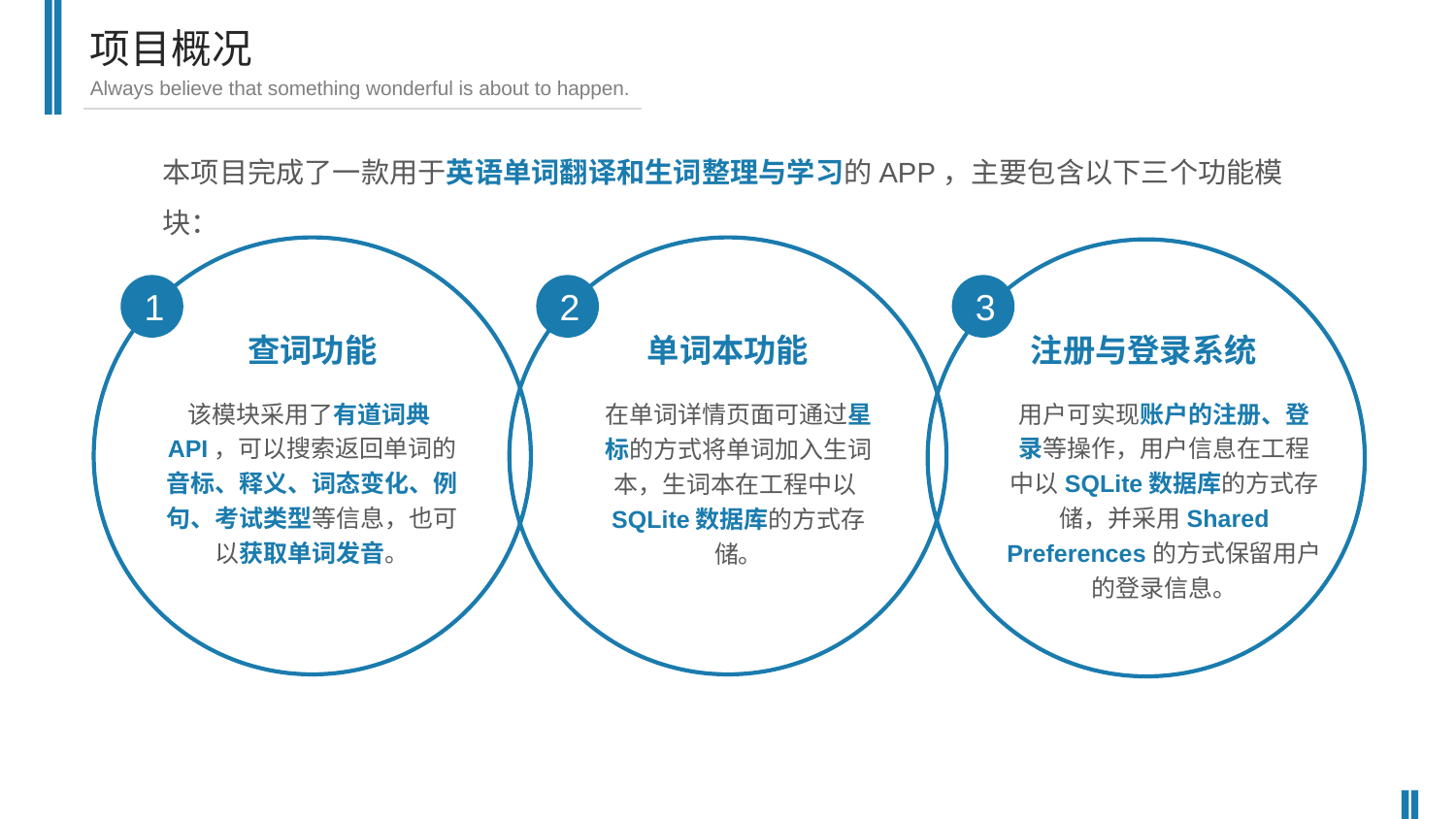

项目概况
Always believe that something wonderful is about to happen.
本项目完成了一款用于英语单词翻译和生词整理与学习的APP，主要包含以下三个功能模块：

1
2
3
查词功能
单词本功能
注册与登录系统
该模块采用了有道词典API，可以搜索返回单词的音标、释义、词态变化、例句、考试类型等信息，也可以获取单词发音。
用户可实现账户的注册、登录等操作，用户信息在工程中以SQLite数据库的方式存储，并采用Shared Preferences的方式保留用户的登录信息。
在单词详情页面可通过星标的方式将单词加入生词本，生词本在工程中以SQLite数据库的方式存储。